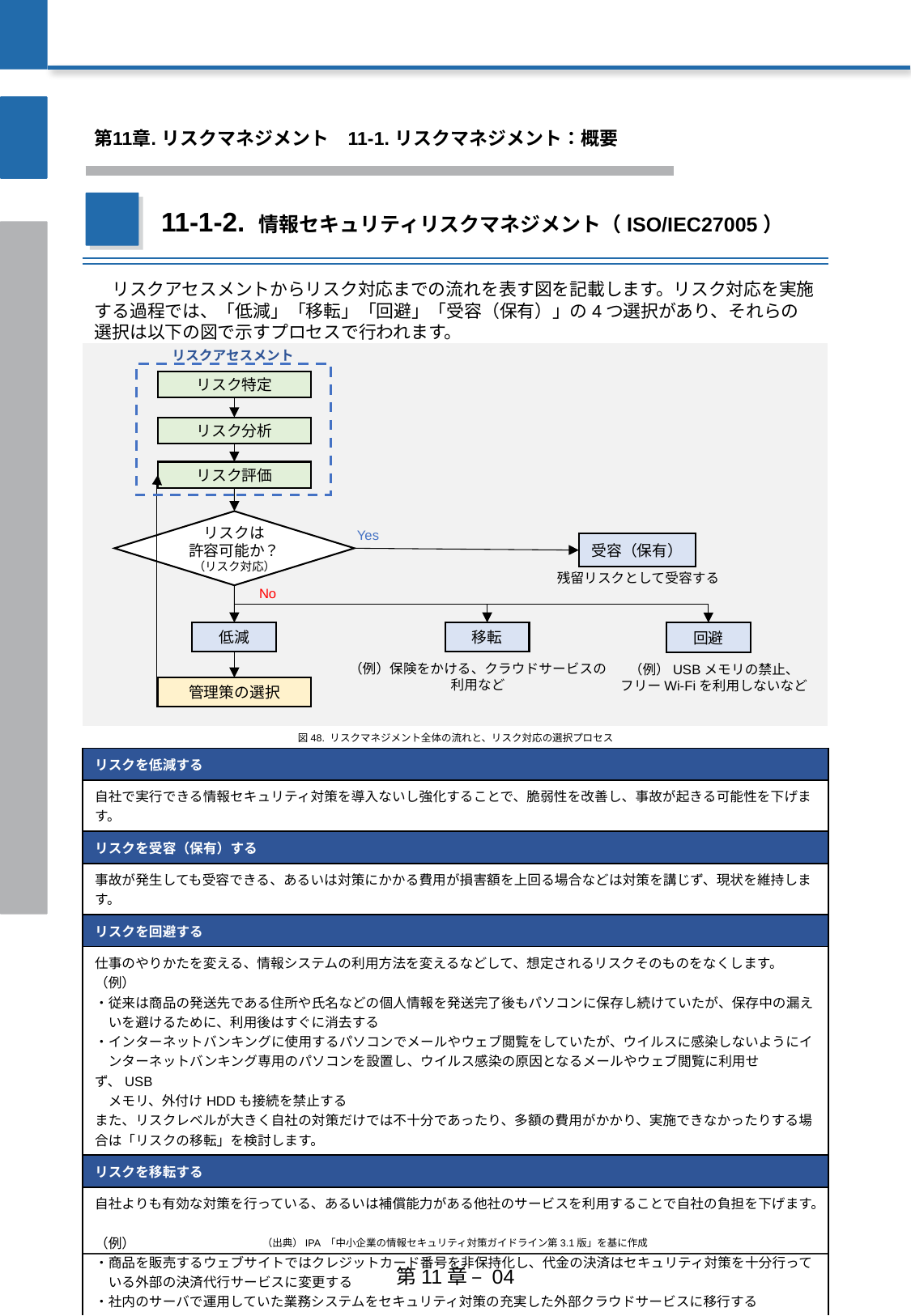

第11章. リスクマネジメント
　11-1. リスクマネジメント：概要
11-1-2. 情報セキュリティリスクマネジメント（ISO/IEC27005）
　リスクアセスメントからリスク対応までの流れを表す図を記載します。リスク対応を実施する過程では、「低減」「移転」「回避」「受容（保有）」の4つ選択があり、それらの選択は以下の図で示すプロセスで行われます。
リスクアセスメント

リスク特定
リスク分析
リスク評価
リスクは
許容可能か？
（リスク対応）
Yes
受容（保有）
残留リスクとして受容する
No
低減
移転
回避
（例）保険をかける、クラウドサービスの利用など
（例）USBメモリの禁止、
フリーWi-Fiを利用しないなど
管理策の選択
図48. リスクマネジメント全体の流れと、リスク対応の選択プロセス
| リスクを低減する |
| --- |
| 自社で実行できる情報セキュリティ対策を導入ないし強化することで、脆弱性を改善し、事故が起きる可能性を下げます。 |
| リスクを受容（保有）する |
| 事故が発生しても受容できる、あるいは対策にかかる費用が損害額を上回る場合などは対策を講じず、現状を維持します。 |
| リスクを回避する |
| 仕事のやりかたを変える、情報システムの利用方法を変えるなどして、想定されるリスクそのものをなくします。 （例） ・従来は商品の発送先である住所や氏名などの個人情報を発送完了後もパソコンに保存し続けていたが、保存中の漏え 　いを避けるために、利用後はすぐに消去する ・インターネットバンキングに使用するパソコンでメールやウェブ閲覧をしていたが、ウイルスに感染しないようにイ 　ンターネットバンキング専用のパソコンを設置し、ウイルス感染の原因となるメールやウェブ閲覧に利用せず、USB 　メモリ、外付けHDDも接続を禁止する また、リスクレベルが大きく自社の対策だけでは不十分であったり、多額の費用がかかり、実施できなかったりする場合は「リスクの移転」を検討します。 |
| リスクを移転する |
| 自社よりも有効な対策を行っている、あるいは補償能力がある他社のサービスを利用することで自社の負担を下げます。 （例） ・商品を販売するウェブサイトではクレジットカード番号を非保持化し、代金の決済はセキュリティ対策を十分行って 　いる外部の決済代行サービスに変更する ・社内のサーバで運用していた業務システムをセキュリティ対策の充実した外部クラウドサービスに移行する ・情報漏えい、システム障害などの事故発生に伴う損失に対して保険金が支払われる情報セキュリティに関連した保険 　商品に加入する |
（出典）IPA 「中小企業の情報セキュリティ対策ガイドライン第3.1版」を基に作成
第11章 – 04